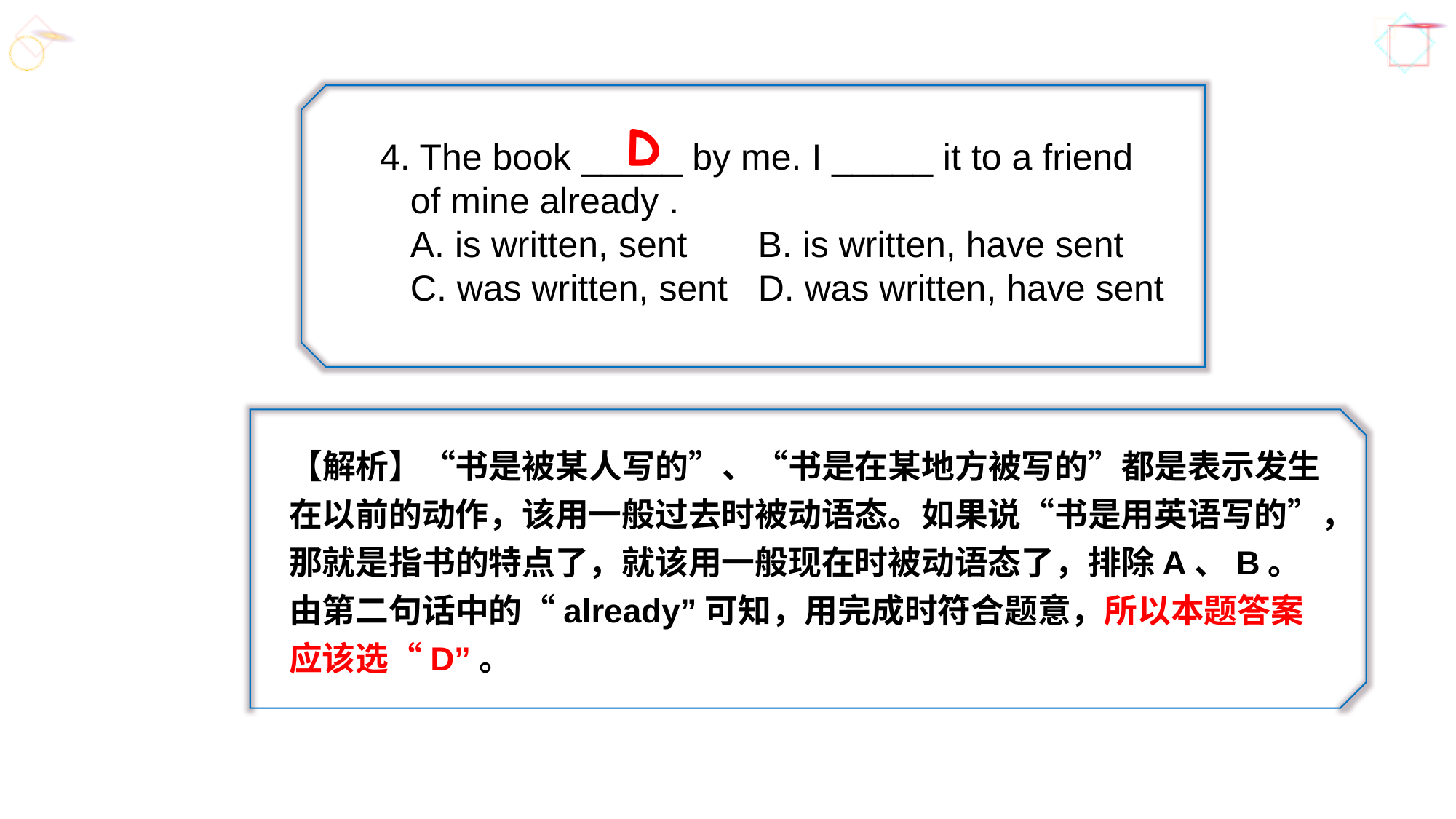

D
4. The book _____ by me. I _____ it to a friend
   of mine already .
   A. is written, sent	     B. is written, have sent
   C. was written, sent   D. was written, have sent

【解析】“书是被某人写的”、“书是在某地方被写的”都是表示发生在以前的动作，该用一般过去时被动语态。如果说“书是用英语写的”，那就是指书的特点了，就该用一般现在时被动语态了，排除A、B。由第二句话中的“already”可知，用完成时符合题意，所以本题答案应该选“D”。